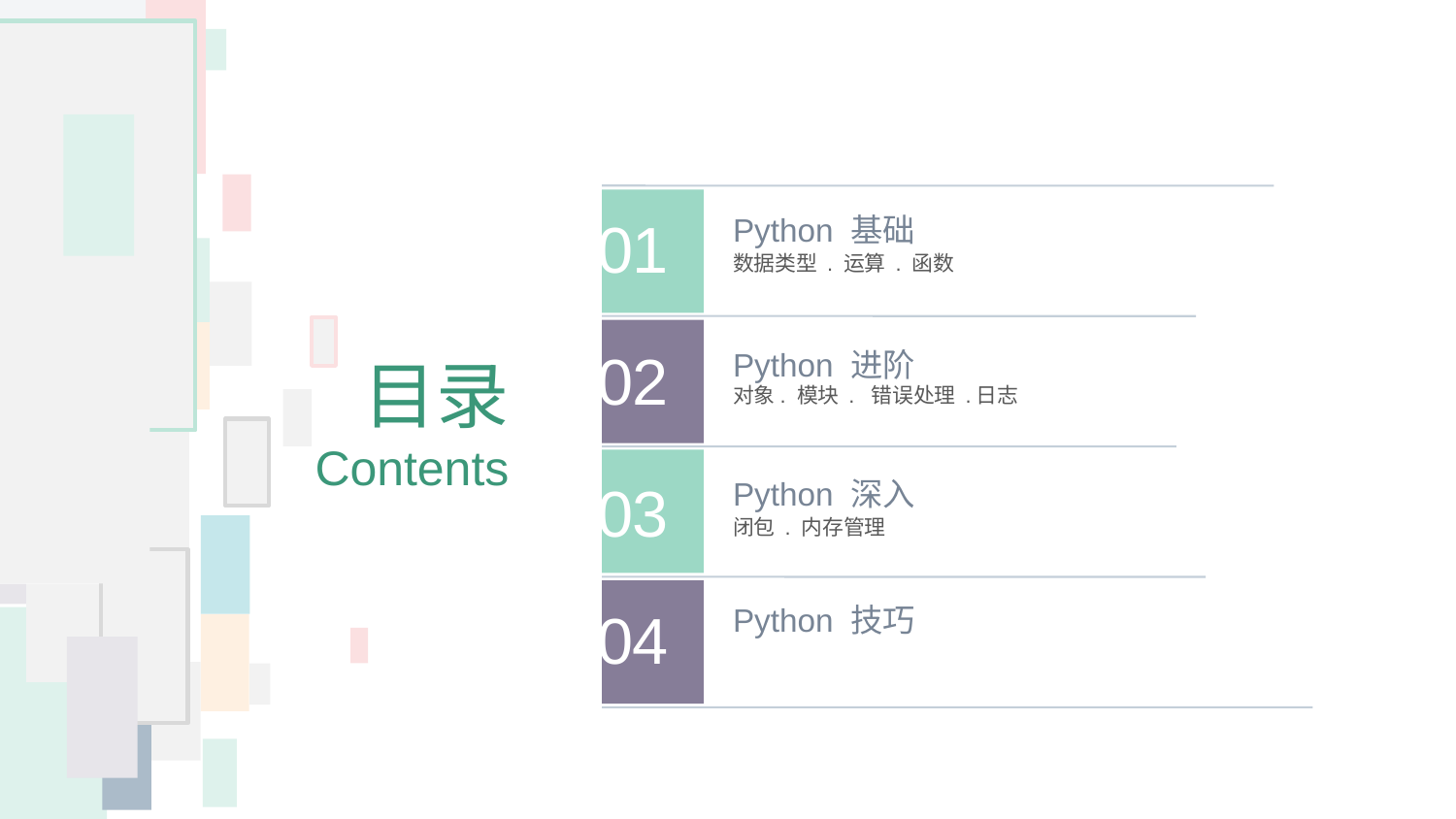

01
Python 基础

数据类型 . 运算 . 函数

02

Python 进阶
目录
Contents

对象. 模块 .  错误处理 .日志

03
Python 深入

闭包 . 内存管理

04
Python 技巧